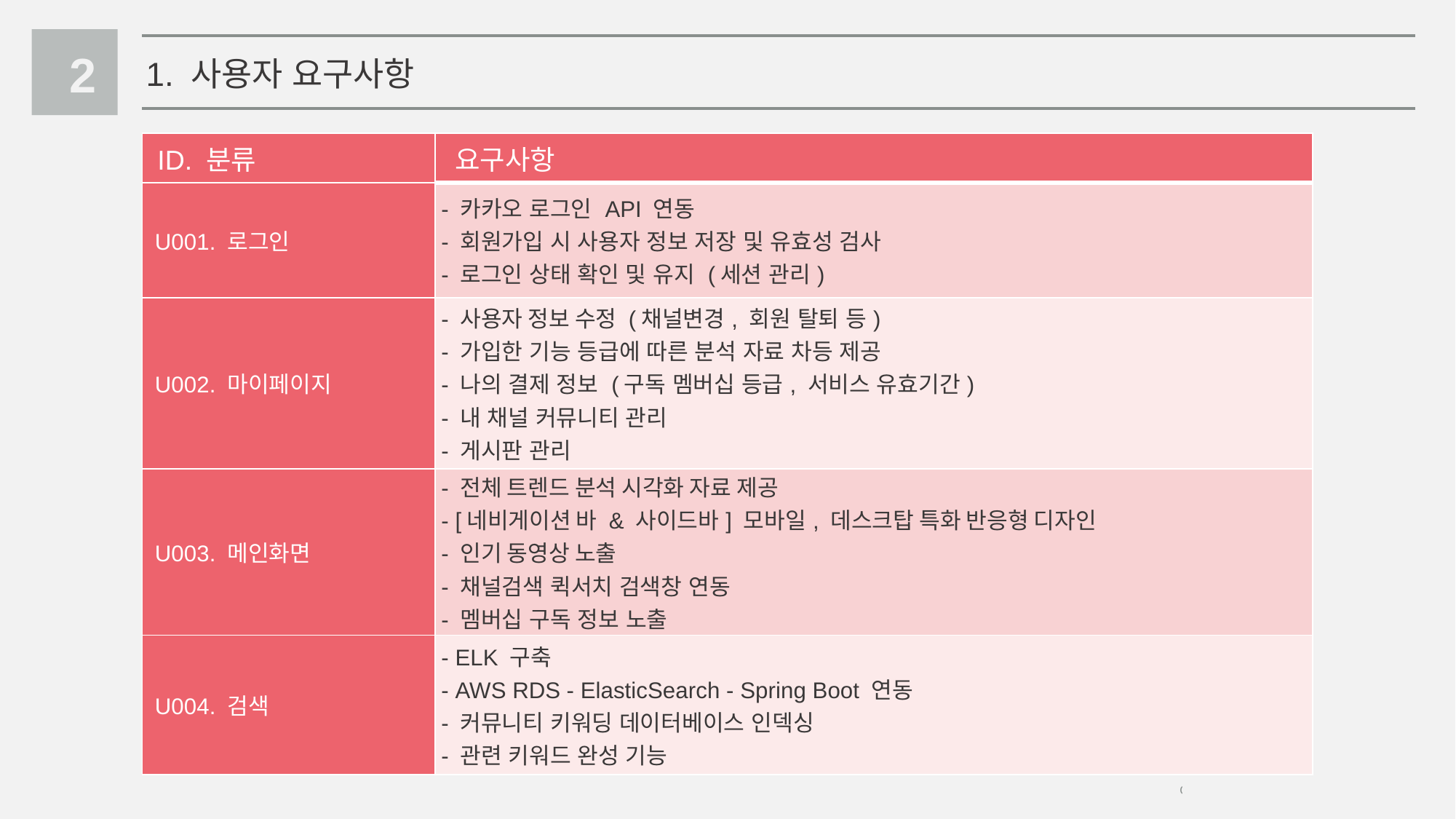

2
1. 사용자 요구사항
| ID. 분류 | 요구사항 |  |  |
| --- | --- | --- | --- |
| U001. 로그인 | - 카카오 로그인 API 연동 - 회원가입 시 사용자 정보 저장 및 유효성 검사 - 로그인 상태 확인 및 유지 (세션 관리) |  |  |
| U002. 마이페이지 | - 사용자 정보 수정 (채널변경, 회원 탈퇴 등) - 가입한 기능 등급에 따른 분석 자료 차등 제공 - 나의 결제 정보 (구독 멤버십 등급, 서비스 유효기간) - 내 채널 커뮤니티 관리 - 게시판 관리 |  |  |
| U003. 메인화면 | - 전체 트렌드 분석 시각화 자료 제공 - [네비게이션 바 & 사이드바] 모바일, 데스크탑 특화 반응형 디자인 - 인기 동영상 노출 - 채널검색 퀵서치 검색창 연동 - 멤버십 구독 정보 노출 |  |  |
| U004. 검색 | - ELK 구축 - AWS RDS - ElasticSearch - Spring Boot 연동 - 커뮤니티 키워딩 데이터베이스 인덱싱 - 관련 키워드 완성 기능 |  |  |